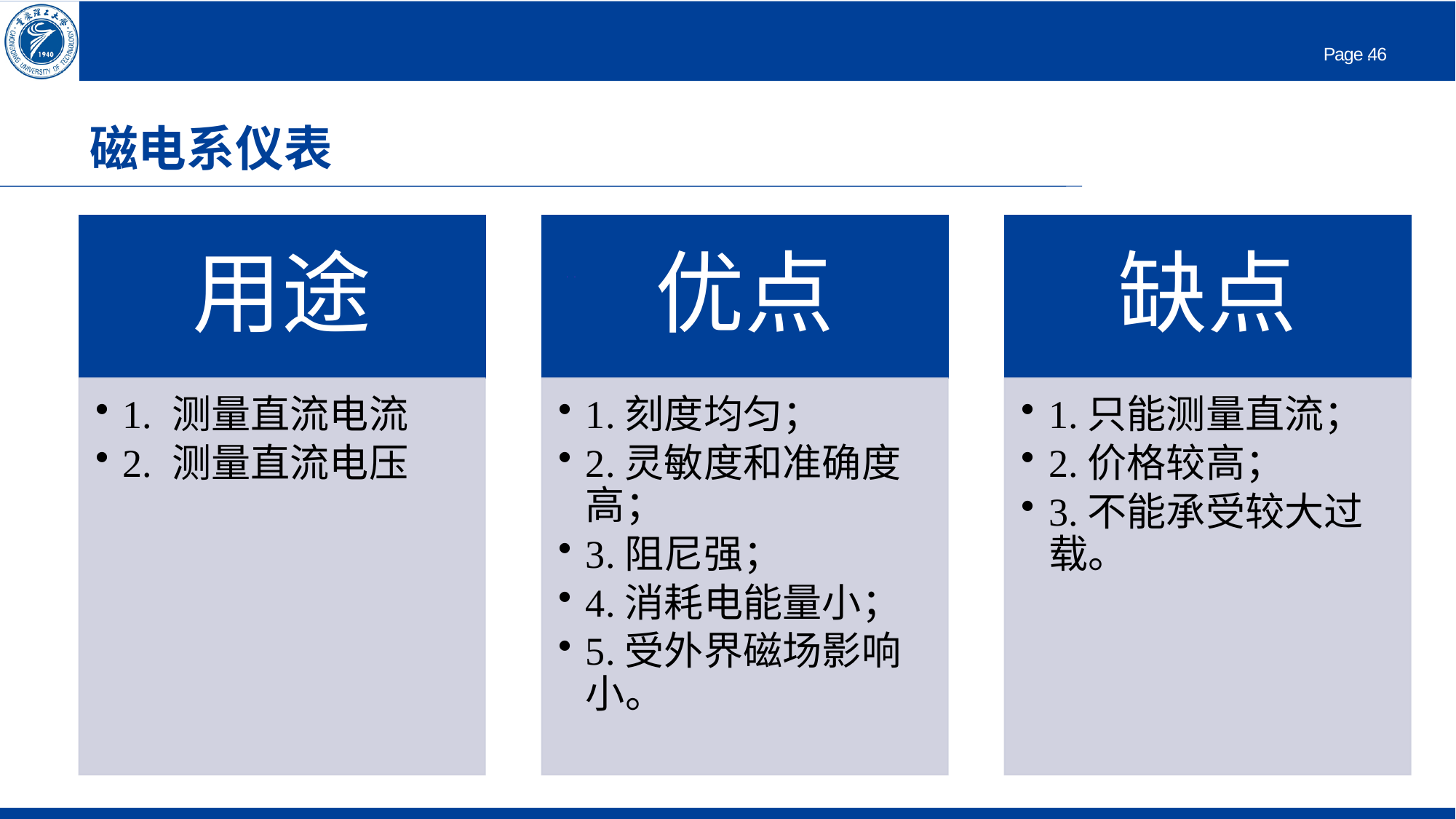

# 磁电系仪表
用途
1. 测量直流电流
2. 测量直流电压
优点
1.刻度均匀；
2.灵敏度和准确度高；
3.阻尼强；
4.消耗电能量小；
5.受外界磁场影响小。
缺点
1.只能测量直流；
2.价格较高；
3.不能承受较大过载。